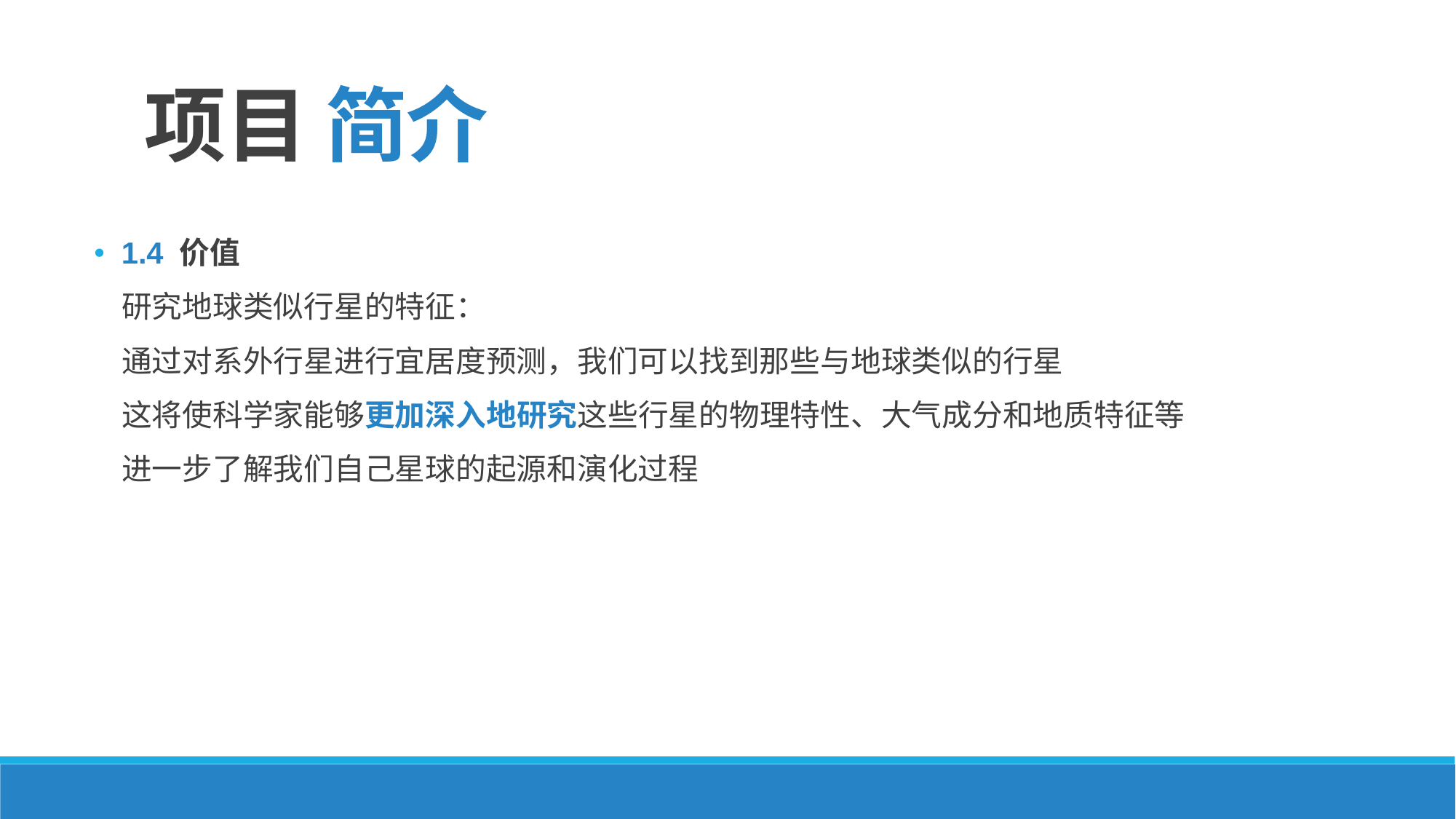

项目 简介
1.4 价值
   研究地球类似行星的特征：
   通过对系外行星进行宜居度预测，我们可以找到那些与地球类似的行星
   这将使科学家能够更加深入地研究这些行星的物理特性、大气成分和地质特征等
   进一步了解我们自己星球的起源和演化过程